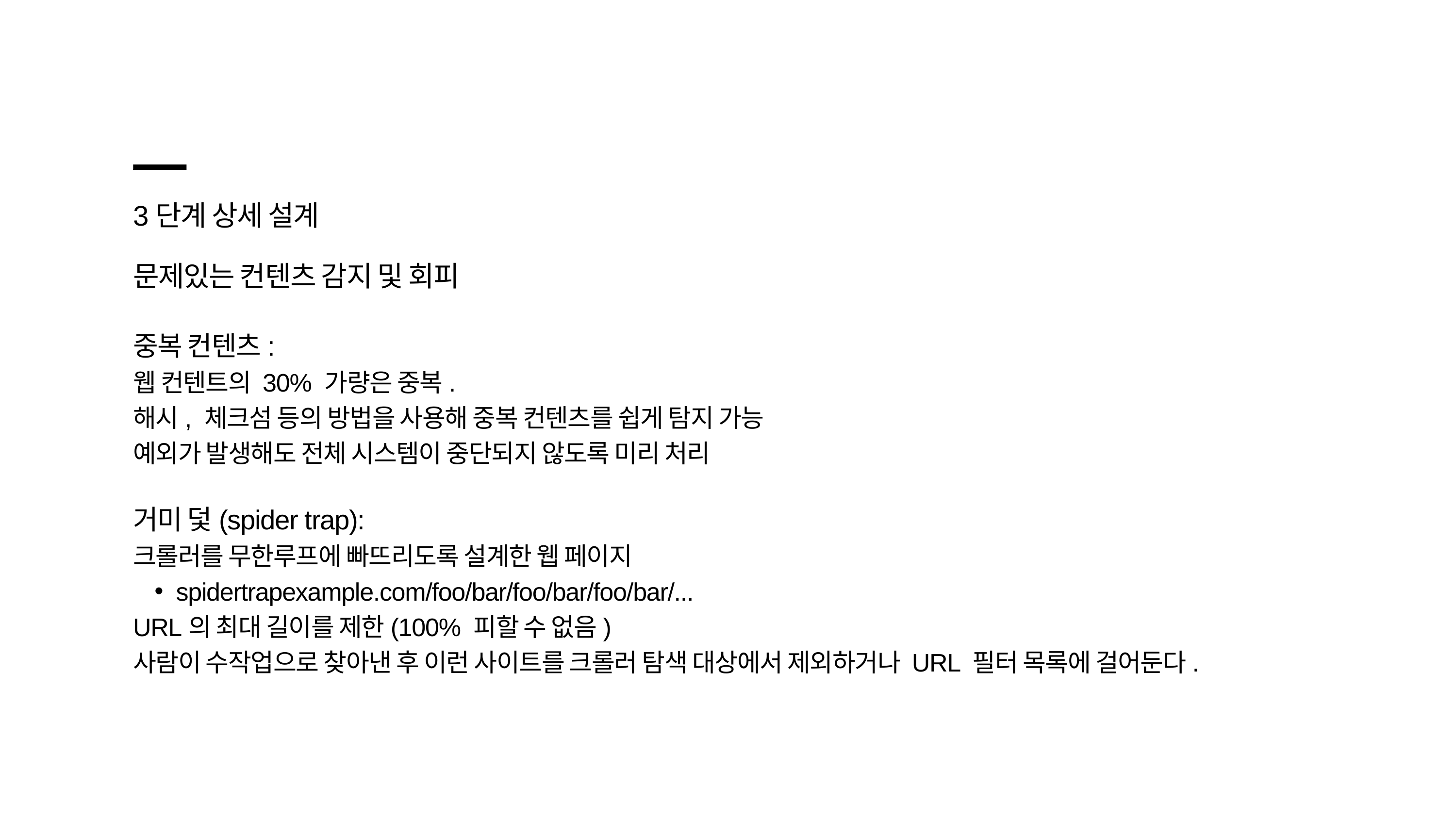

3단계 상세 설계
문제있는 컨텐츠 감지 및 회피
중복 컨텐츠:
웹 컨텐트의 30% 가량은 중복.
해시, 체크섬 등의 방법을 사용해 중복 컨텐츠를 쉽게 탐지 가능
예외가 발생해도 전체 시스템이 중단되지 않도록 미리 처리
거미 덫(spider trap):
크롤러를 무한루프에 빠뜨리도록 설계한 웹 페이지
spidertrapexample.com/foo/bar/foo/bar/foo/bar/...
URL의 최대 길이를 제한(100% 피할 수 없음)
사람이 수작업으로 찾아낸 후 이런 사이트를 크롤러 탐색 대상에서 제외하거나 URL 필터 목록에 걸어둔다.